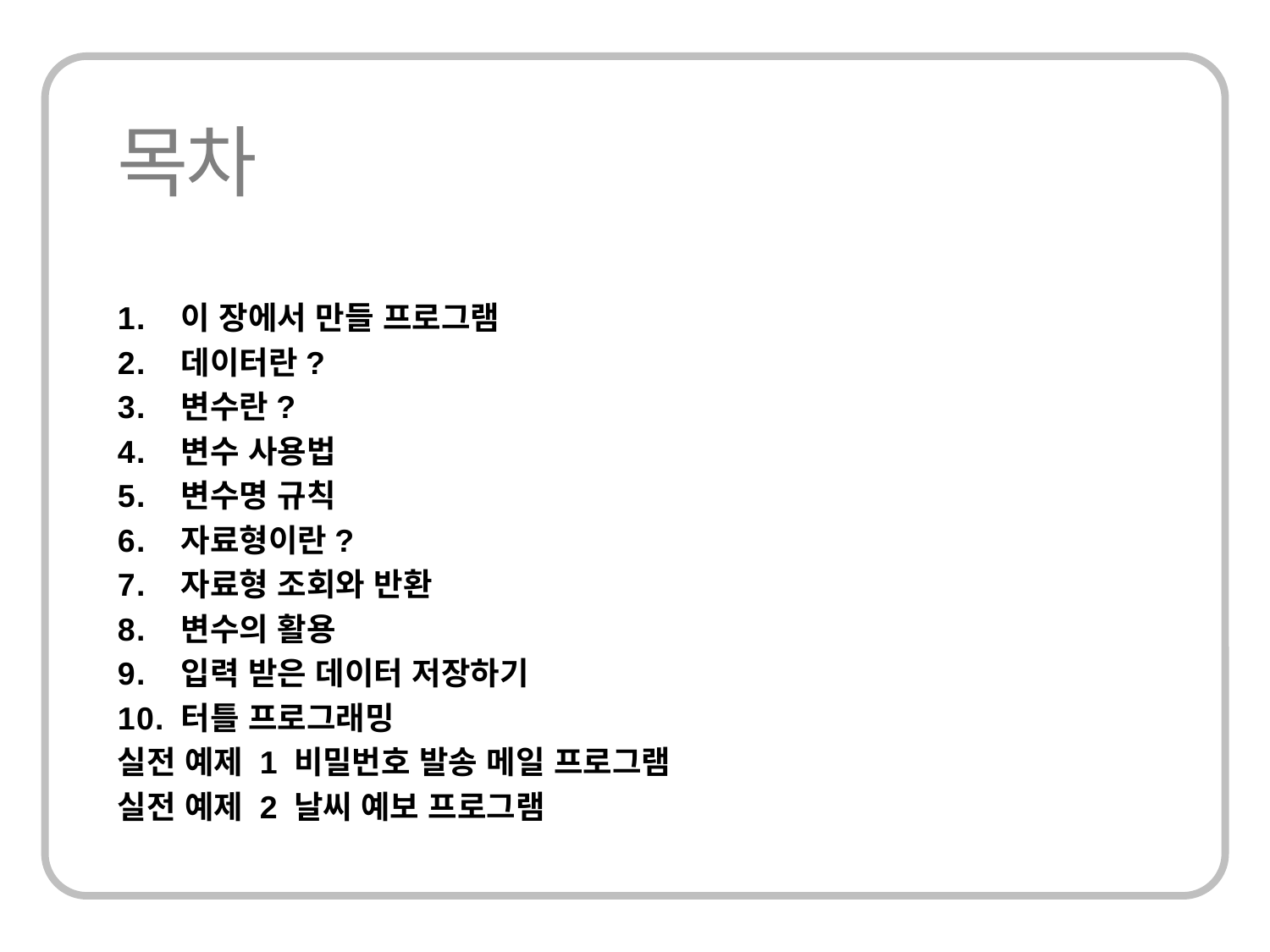

이 장에서 만들 프로그램
데이터란?
변수란?
변수 사용법
변수명 규칙
자료형이란?
자료형 조회와 반환
변수의 활용
입력 받은 데이터 저장하기
터틀 프로그래밍
실전 예제 1 비밀번호 발송 메일 프로그램
실전 예제 2 날씨 예보 프로그램